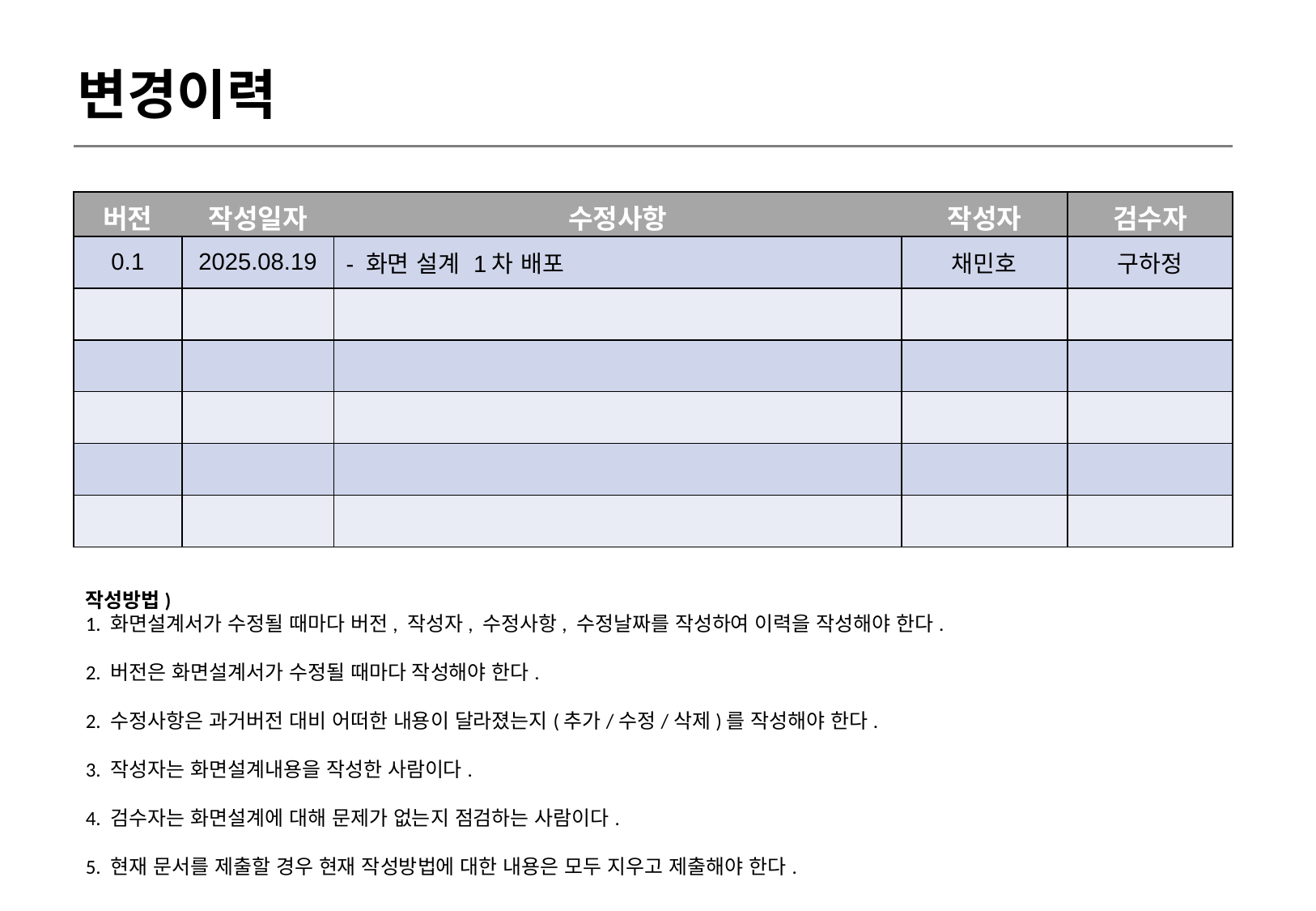

변경이력
| 버전 | 작성일자 | 수정사항 | 작성자 | 검수자 |
| --- | --- | --- | --- | --- |
| 0.1 | 2025.08.19 | - 화면 설계 1차 배포 | 채민호 | 구하정 |
|  |  |  |  |  |
|  |  |  |  |  |
|  |  |  |  |  |
|  |  |  |  |  |
|  |  |  |  |  |
작성방법)
1. 화면설계서가 수정될 때마다 버전, 작성자, 수정사항, 수정날짜를 작성하여 이력을 작성해야 한다.

2. 버전은 화면설계서가 수정될 때마다 작성해야 한다.

2. 수정사항은 과거버전 대비 어떠한 내용이 달라졌는지(추가/수정/삭제)를 작성해야 한다.

3. 작성자는 화면설계내용을 작성한 사람이다.

4. 검수자는 화면설계에 대해 문제가 없는지 점검하는 사람이다.

5. 현재 문서를 제출할 경우 현재 작성방법에 대한 내용은 모두 지우고 제출해야 한다.